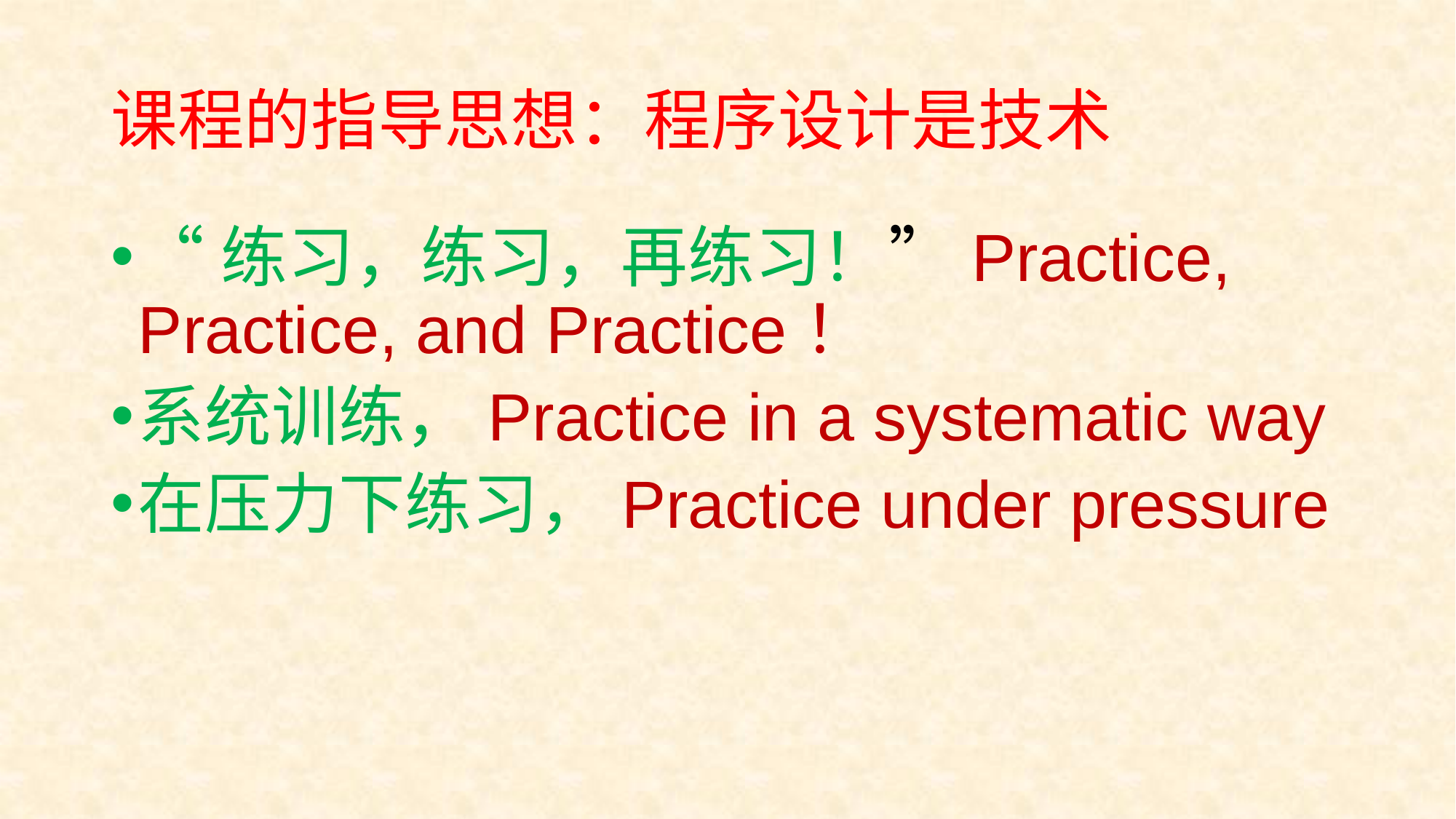

# 课程的指导思想：程序设计是技术
“练习，练习，再练习！”Practice, Practice, and Practice！
系统训练，Practice in a systematic way
在压力下练习，Practice under pressure